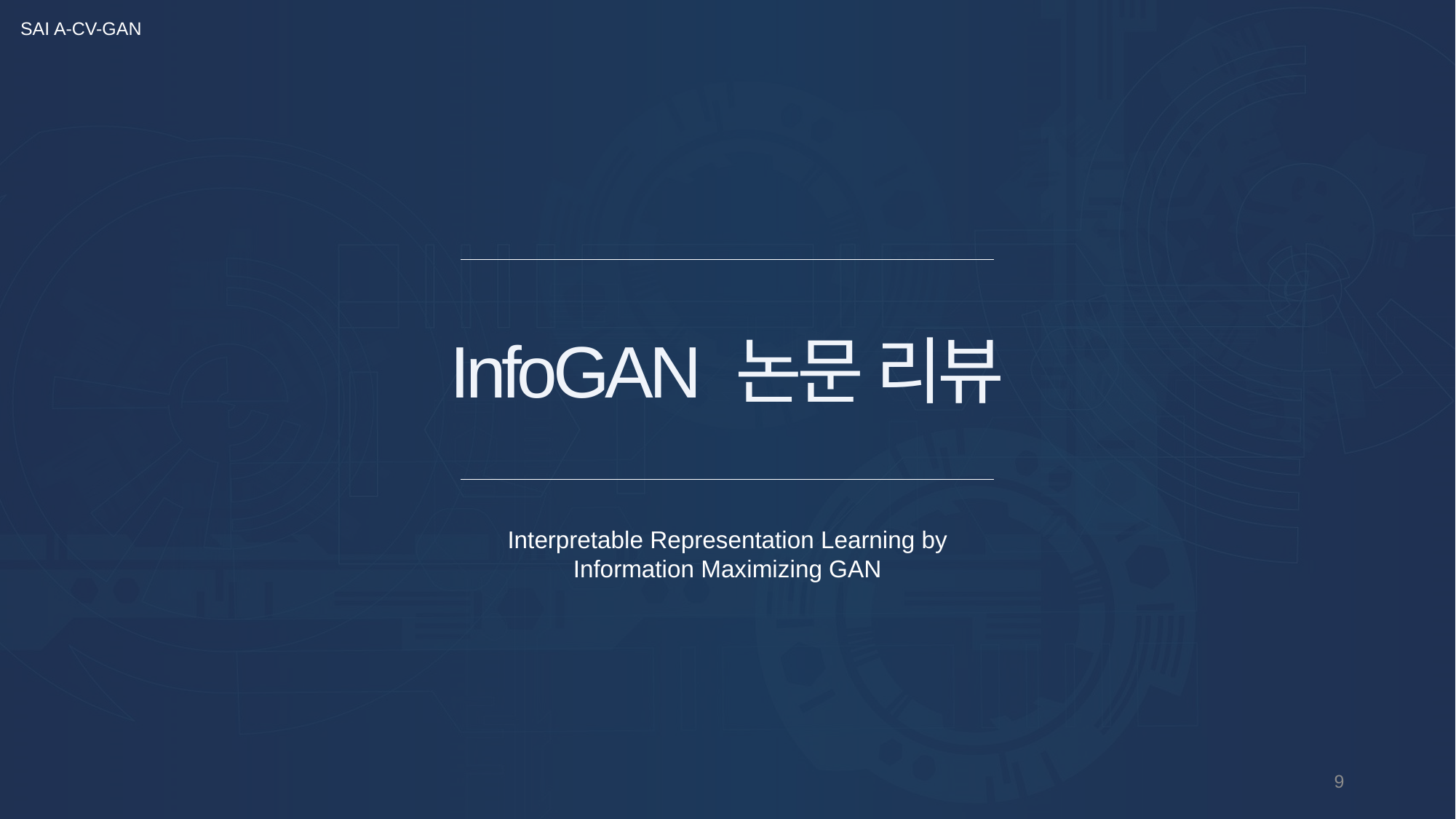

SAI A-CV-GAN
InfoGAN 논문 리뷰
Interpretable Representation Learning by
Information Maximizing GAN
9